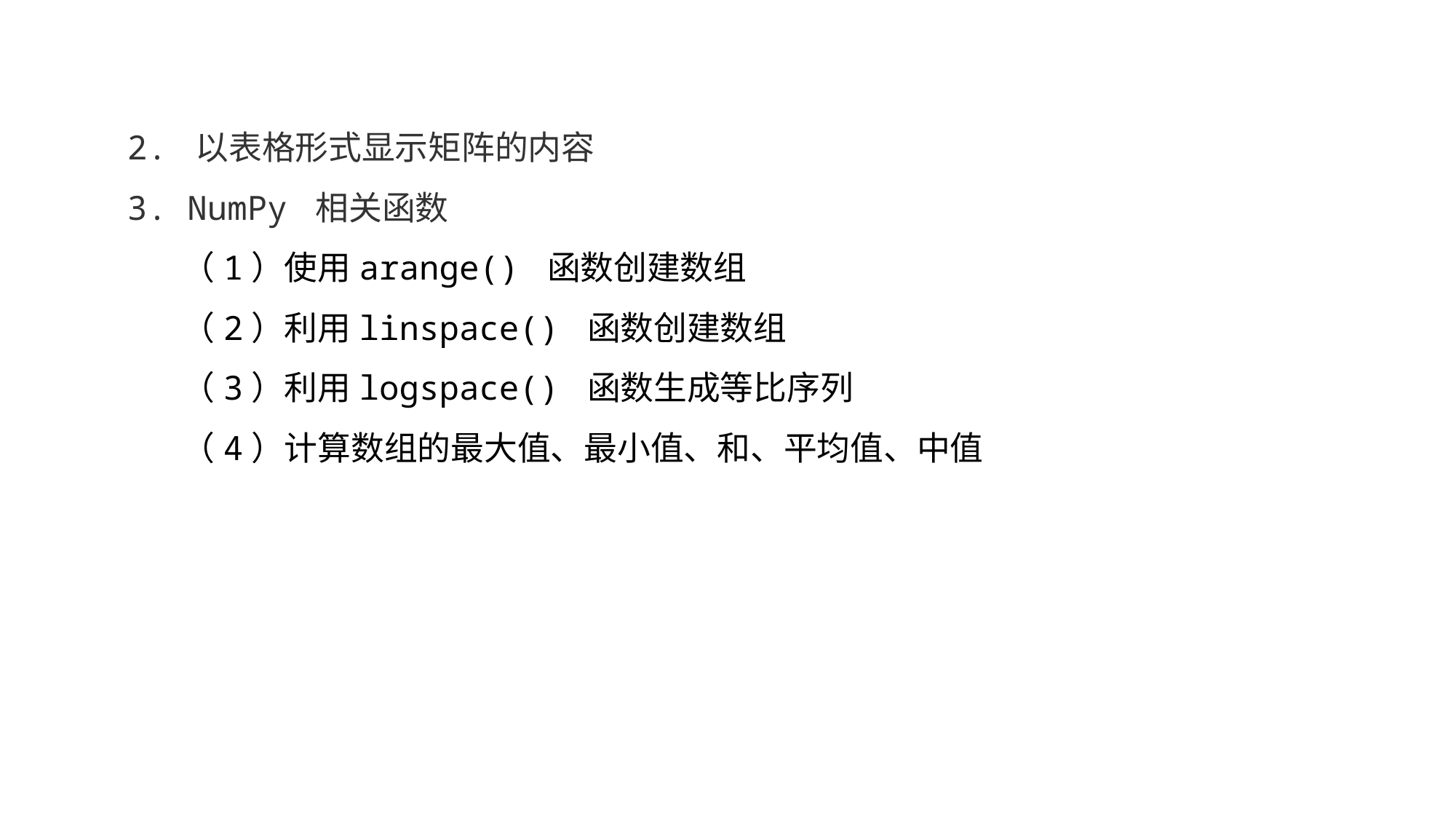

2. 以表格形式显示矩阵的内容
3. NumPy 相关函数
（1）使用arange() 函数创建数组
（2）利用linspace() 函数创建数组
（3）利用logspace() 函数生成等比序列
（4）计算数组的最大值、最小值、和、平均值、中值